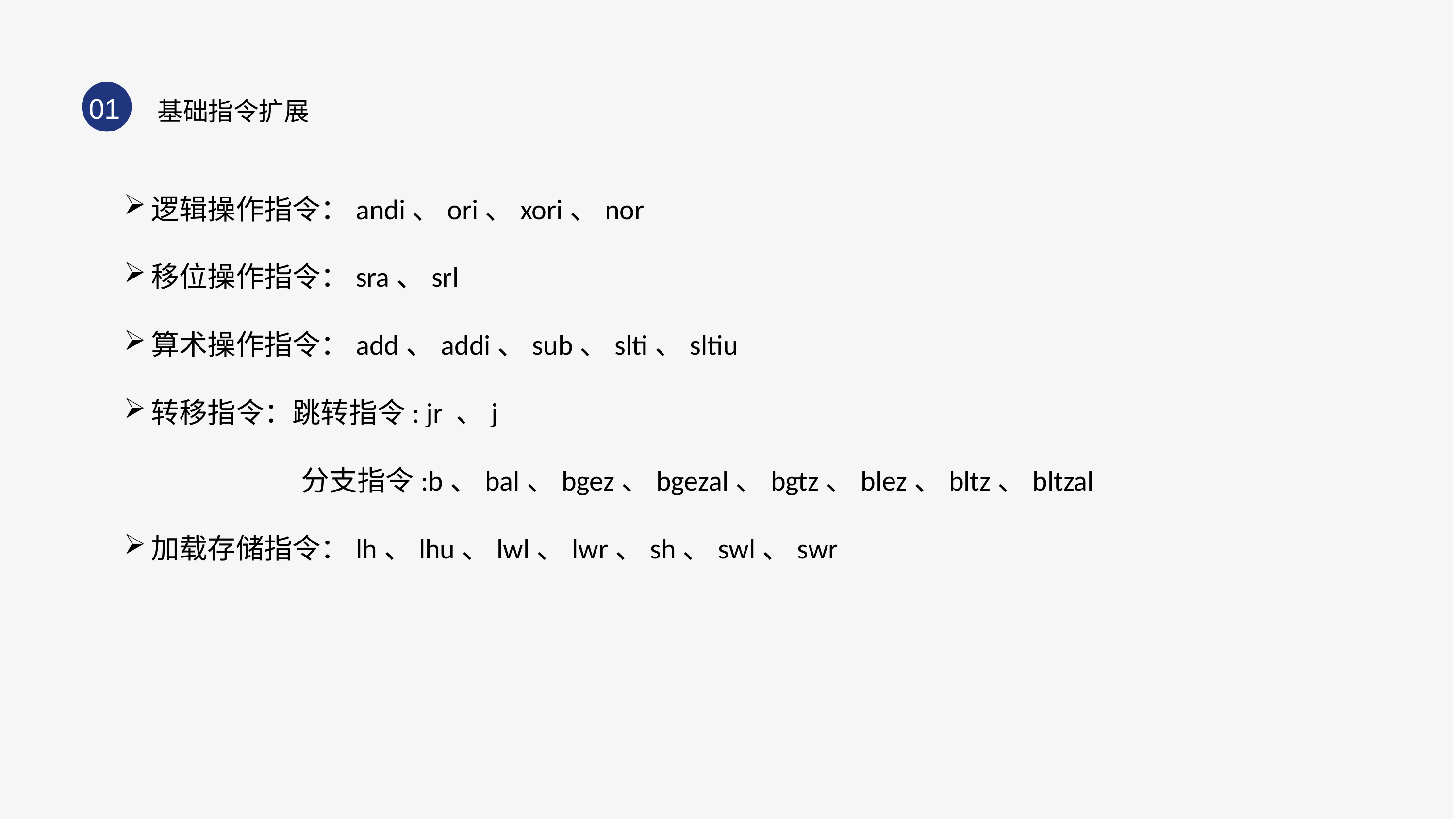

01
基础指令扩展
逻辑操作指令：andi、ori、xori、nor
移位操作指令：sra、srl
算术操作指令：add、addi、sub、slti、sltiu
转移指令：跳转指令: jr 、j
                           分支指令:b、bal、bgez、bgezal、bgtz、blez、bltz、bltzal
加载存储指令：lh、lhu、lwl、lwr、sh、swl、swr